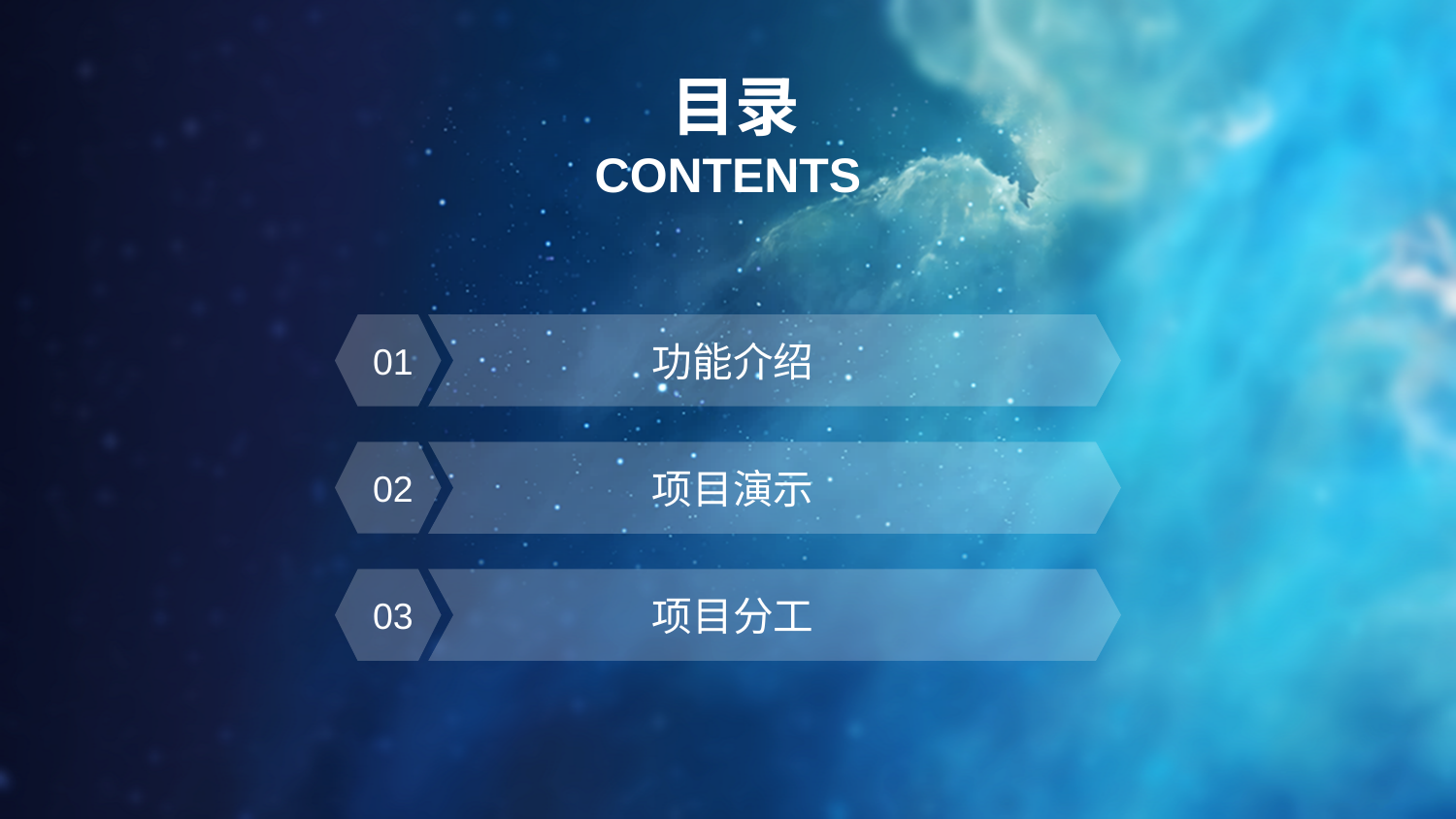

目录
CONTENTS

01
	      功能介绍

02
	      项目演示

03
	      项目分工